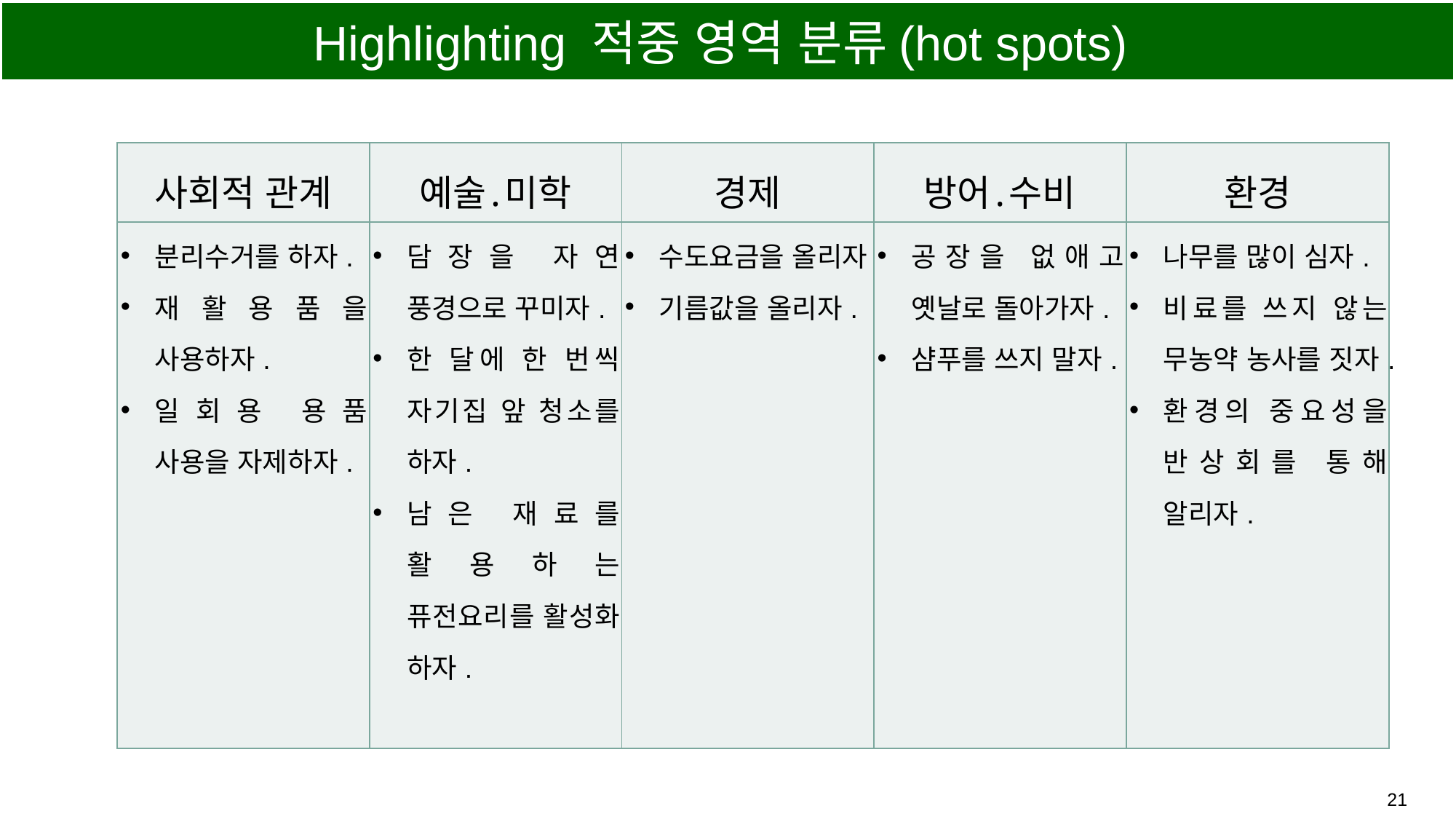

# Highlighting 적중 영역 분류(hot spots)

| 사회적 관계 | 예술․미학 | 경제 | 방어․수비 | 환경 |
| --- | --- | --- | --- | --- |
| 분리수거를 하자. 재활용품을 사용하자. 일회용 용품 사용을 자제하자. | 담장을 자연 풍경으로 꾸미자. 한 달에 한 번씩 자기집 앞 청소를 하자. 남은 재료를 활용하는 퓨전요리를 활성화 하자. | 수도요금을 올리자. 기름값을 올리자. | 공장을 없애고 옛날로 돌아가자. 샴푸를 쓰지 말자. | 나무를 많이 심자. 비료를 쓰지 않는 무농약 농사를 짓자. 환경의 중요성을 반상회를 통해 알리자. |